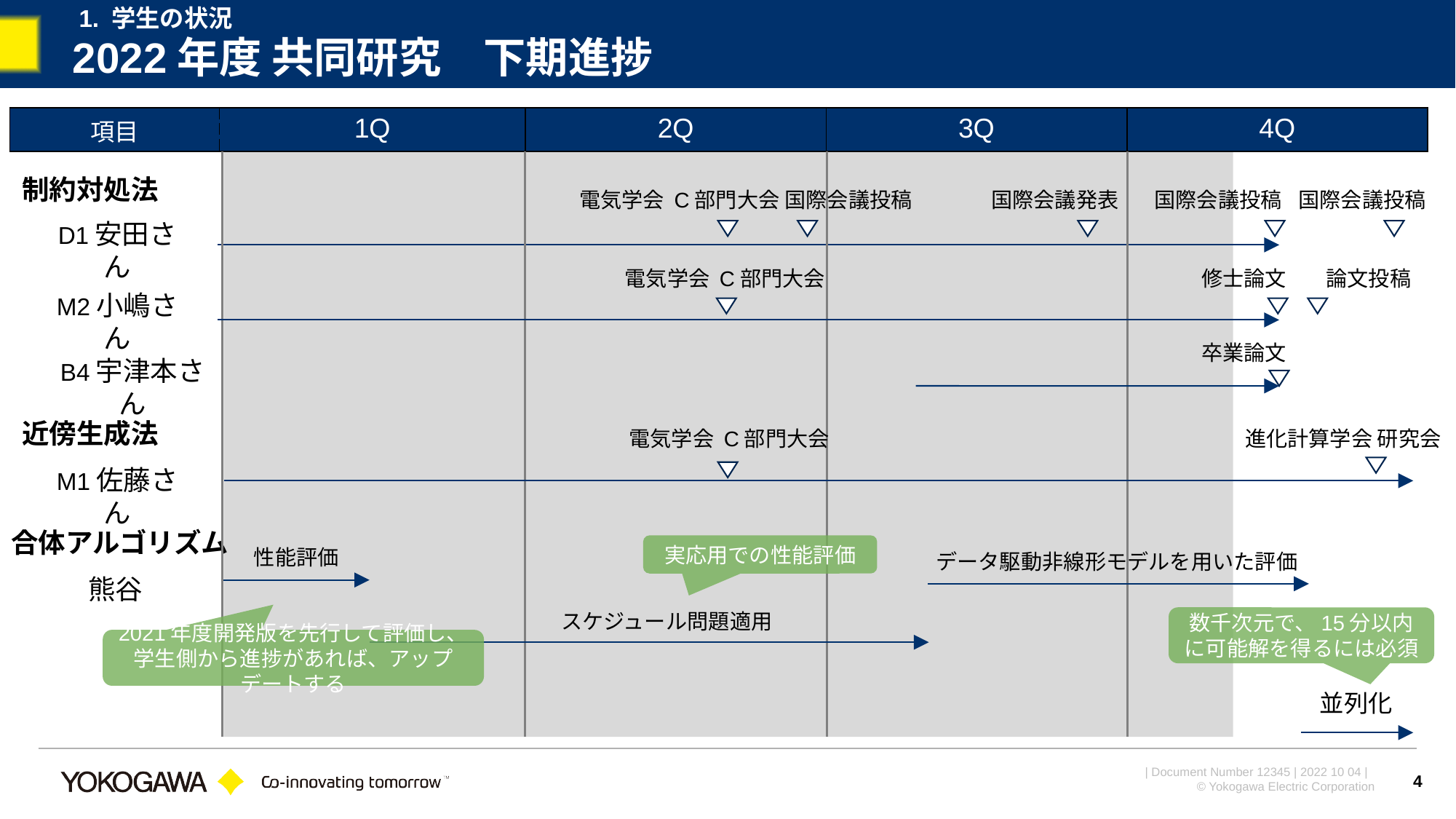

1. 学生の状況
# 2022年度 共同研究　下期進捗
| 項目 | 1Q | 2Q | 3Q | 4Q |
| --- | --- | --- | --- | --- |

制約対処法
電気学会 C部門大会
国際会議投稿
国際会議発表
国際会議投稿
国際会議投稿
D1安田さん

電気学会 C部門大会
修士論文
論文投稿
M2小嶋さん

卒業論文
B4宇津本さん

近傍生成法
電気学会 C部門大会
進化計算学会 研究会

M1佐藤さん

合体アルゴリズム
実応用での性能評価
性能評価
データ駆動非線形モデルを用いた評価
熊谷
スケジュール問題適用
数千次元で、15分以内に可能解を得るには必須
2021年度開発版を先行して評価し、
学生側から進捗があれば、アップデートする
並列化
4